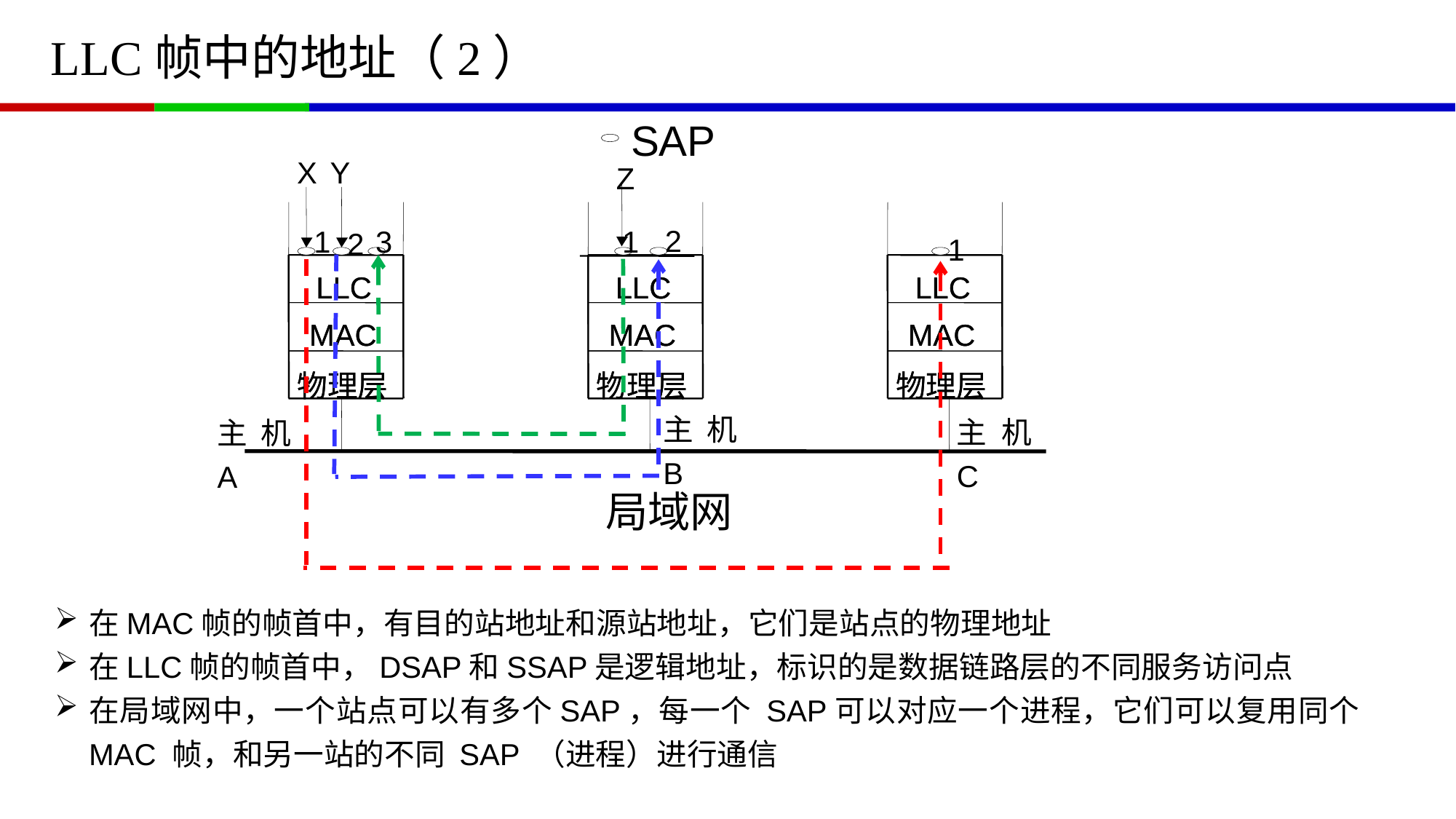

# LLC帧中的地址（2）

SAP

X
Y
Z

2
1
3
1
2

1

LLC
LLC
LLC
LLC
LLC
LLC

MAC
MAC
MAC
MAC
MAC
MAC

物理层
物理层
物理层
物理层
物理层
物理层
主机B

主机C
主机A

局域网
在MAC帧的帧首中，有目的站地址和源站地址，它们是站点的物理地址
在LLC帧的帧首中，DSAP和SSAP是逻辑地址，标识的是数据链路层的不同服务访问点
在局域网中，一个站点可以有多个SAP，每一个 SAP可以对应一个进程，它们可以复用同个 MAC 帧，和另一站的不同 SAP （进程）进行通信